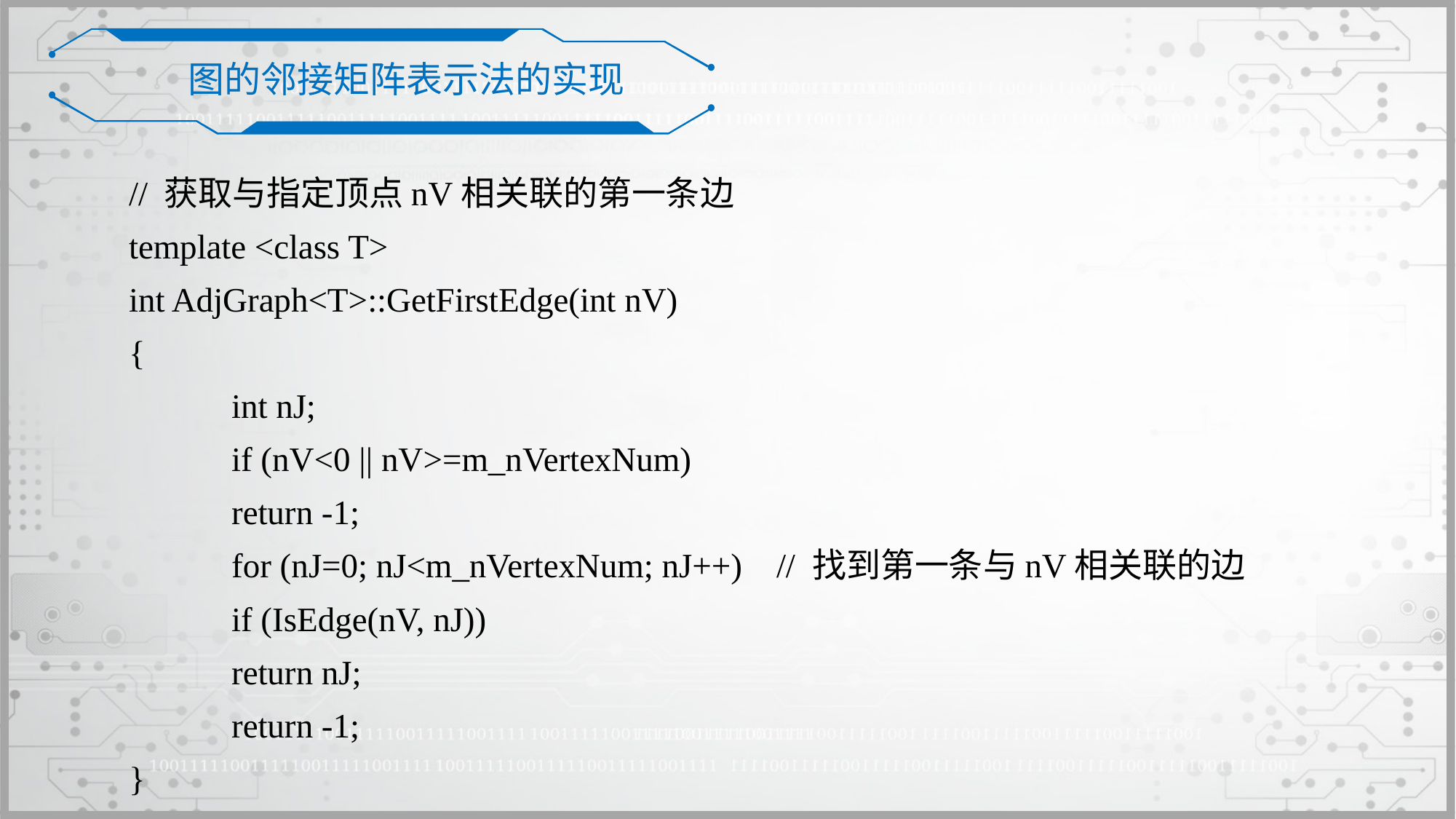

图的邻接矩阵表示法的实现
// 获取与指定顶点nV相关联的第一条边
template <class T>
int AdjGraph<T>::GetFirstEdge(int nV)
{
	int nJ;
	if (nV<0 || nV>=m_nVertexNum)
		return -1;
	for (nJ=0; nJ<m_nVertexNum; nJ++)    // 找到第一条与nV相关联的边
		if (IsEdge(nV, nJ))
			return nJ;
	return -1;
}